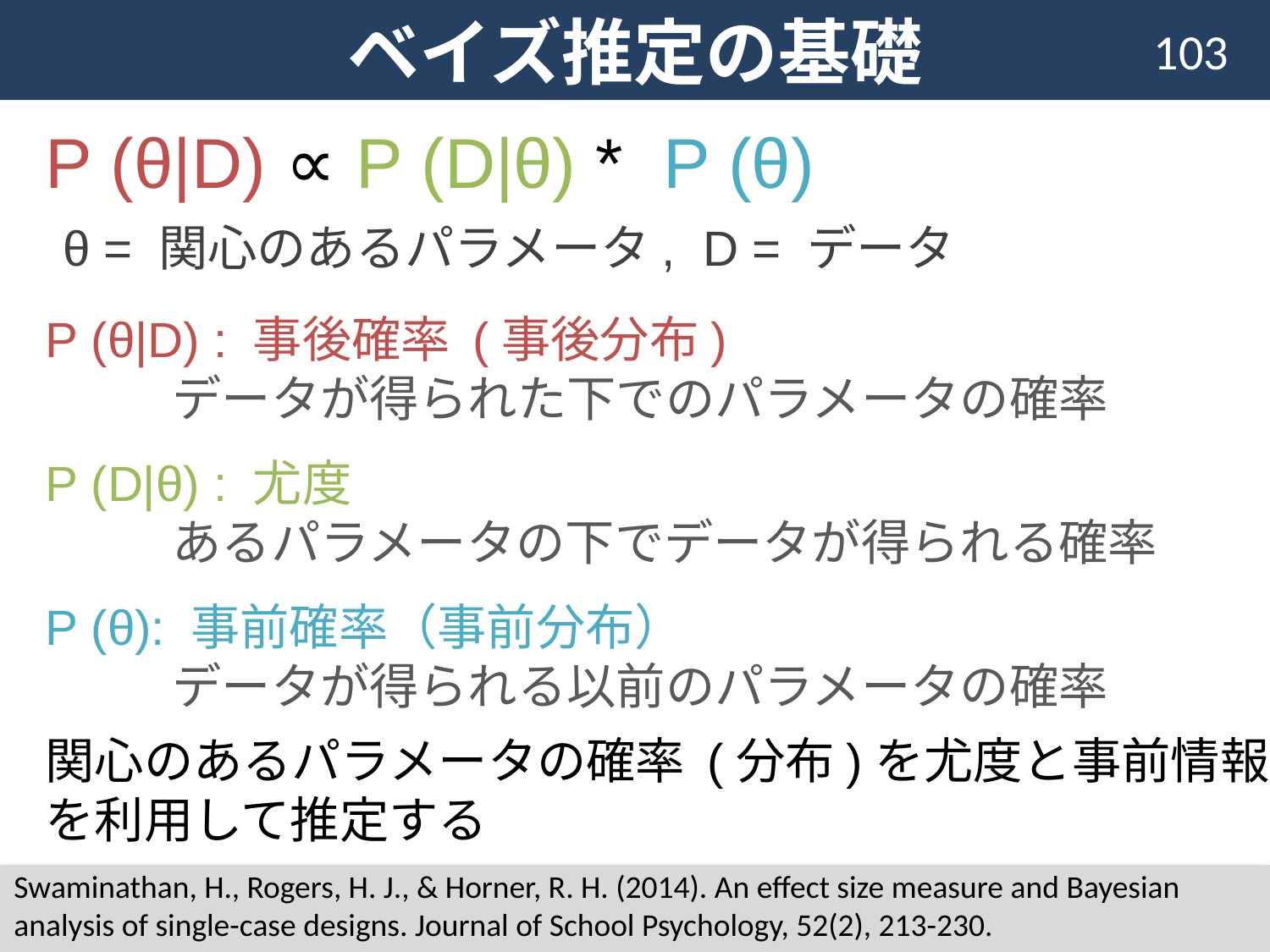

# ベイズ推定の基礎
103
P (θ|D) ∝ P (D|θ) *  P (θ)
 θ = 関心のあるパラメータ,  D = データ

P (θ|D) : 事後確率 (事後分布)
	データが得られた下でのパラメータの確率
P (D|θ) : 尤度
	あるパラメータの下でデータが得られる確率

P (θ): 事前確率（事前分布）
	データが得られる以前のパラメータの確率
関心のあるパラメータの確率 (分布)を尤度と事前情報
を利用して推定する
Swaminathan, H., Rogers, H. J., & Horner, R. H. (2014). An effect size measure and Bayesian analysis of single-case designs. Journal of School Psychology, 52(2), 213-230.